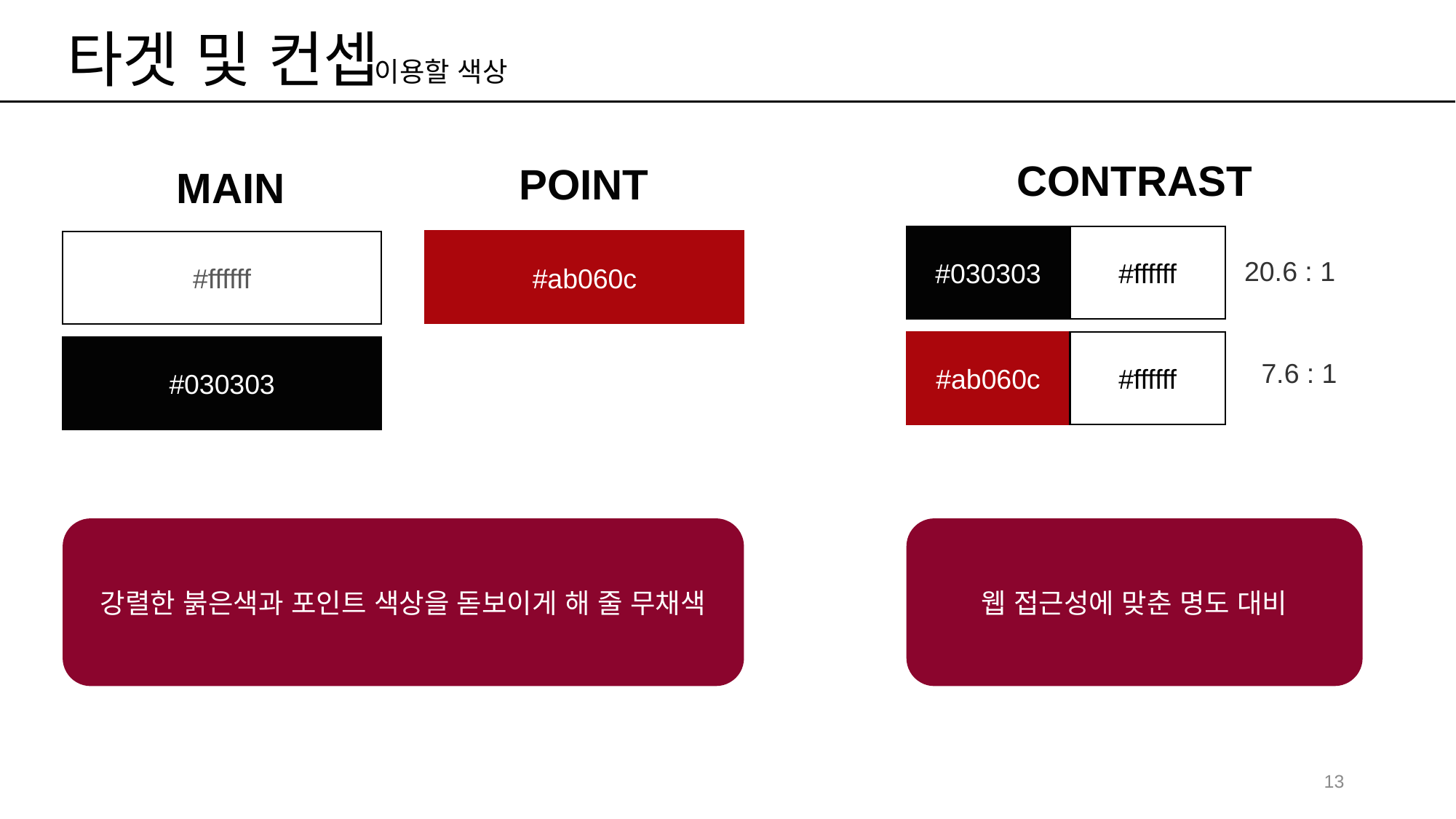

타겟 및 컨셉
이용할 색상
CONTRAST
POINT
MAIN
#ffffff
#030303
#030303
#ffffff
#ab060c
20.6 : 1
#ab060c
#ffffff
7.6 : 1
강렬한 붉은색과 포인트 색상을 돋보이게 해 줄 무채색
웹 접근성에 맞춘 명도 대비
13